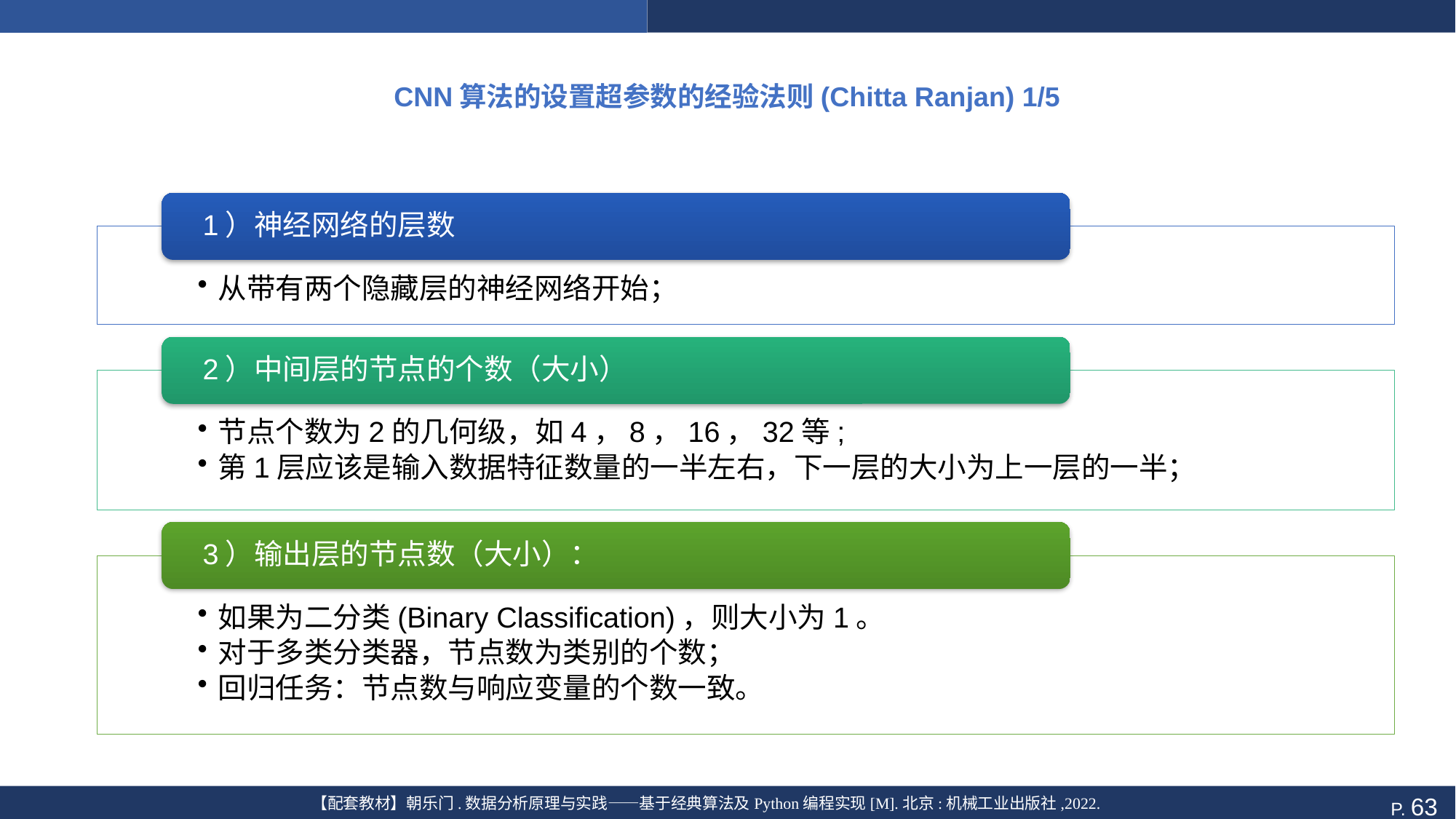

# CNN算法的设置超参数的经验法则(Chitta Ranjan) 1/5
从带有两个隐藏层的神经网络开始；
1）神经网络的层数
节点个数为2的几何级，如4，8，16，32等;
第1层应该是输入数据特征数量的一半左右，下一层的大小为上一层的一半；
2）中间层的节点的个数（大小）
如果为二分类(Binary Classification)，则大小为1。
对于多类分类器，节点数为类别的个数；
回归任务：节点数与响应变量的个数一致。
3）输出层的节点数（大小）：